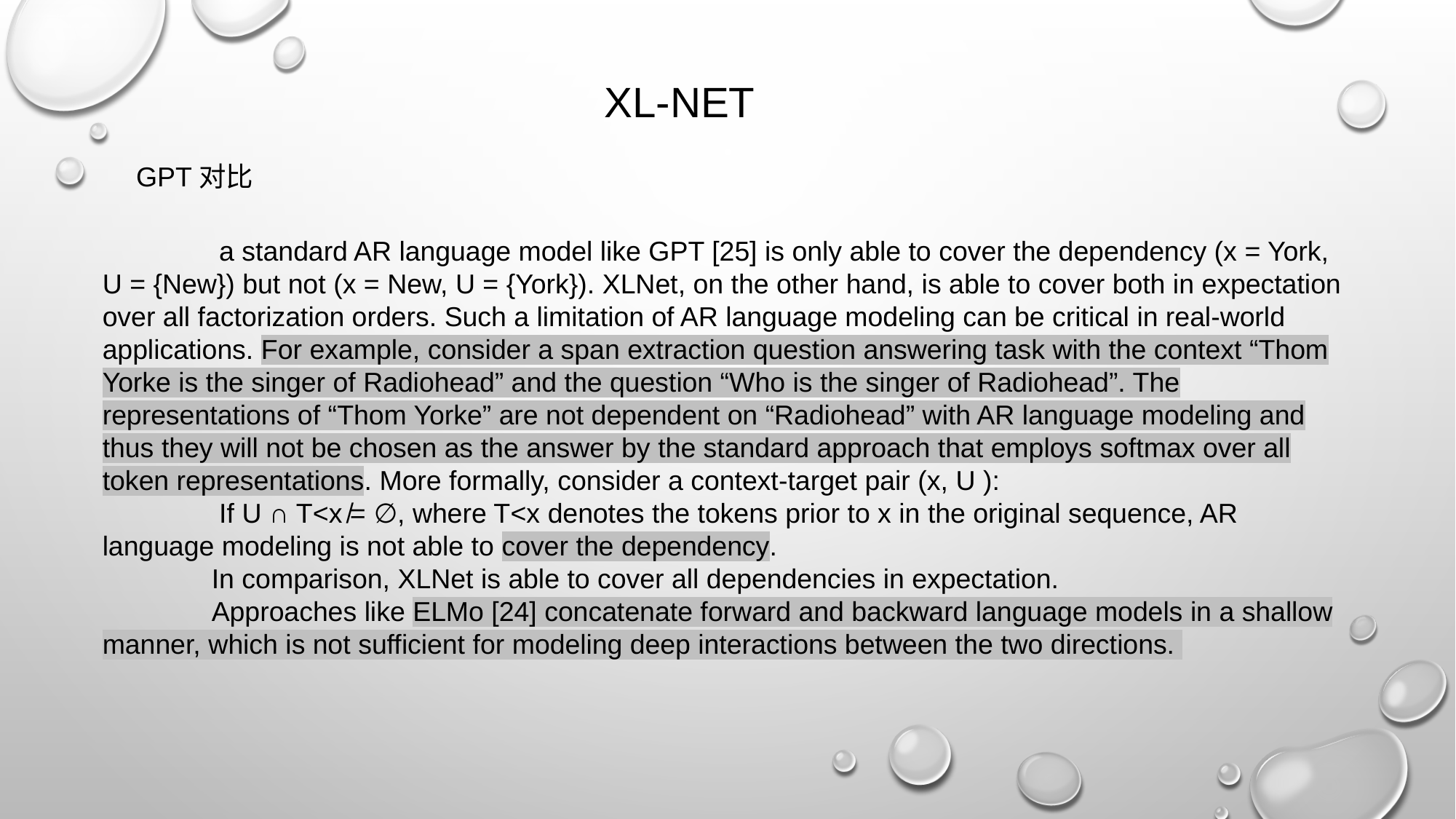

XL-NET
GPT对比
	 a standard AR language model like GPT [25] is only able to cover the dependency (x = York, U = {New}) but not (x = New, U = {York}). XLNet, on the other hand, is able to cover both in expectation over all factorization orders. Such a limitation of AR language modeling can be critical in real-world applications. For example, consider a span extraction question answering task with the context “Thom Yorke is the singer of Radiohead” and the question “Who is the singer of Radiohead”. The representations of “Thom Yorke” are not dependent on “Radiohead” with AR language modeling and thus they will not be chosen as the answer by the standard approach that employs softmax over all token representations. More formally, consider a context-target pair (x, U ):
	 If U ∩ T<x ̸= ∅, where T<x denotes the tokens prior to x in the original sequence, AR language modeling is not able to cover the dependency.
	In comparison, XLNet is able to cover all dependencies in expectation.
	Approaches like ELMo [24] concatenate forward and backward language models in a shallow manner, which is not sufficient for modeling deep interactions between the two directions.